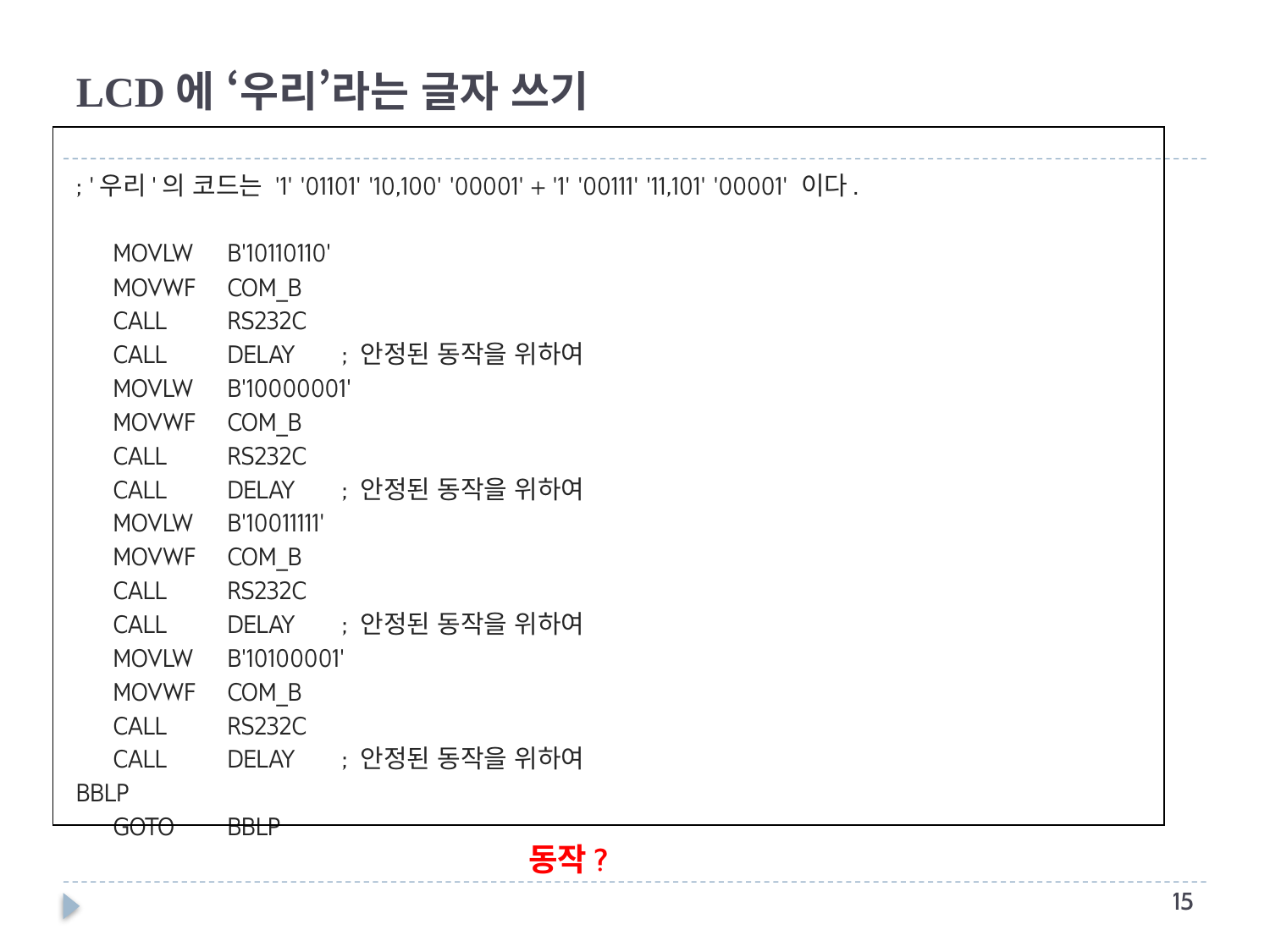

# LCD에 ‘우리’라는 글자 쓰기

; '우리'의 코드는 '1' '01101' '10,100' '00001' + '1' '00111' '11,101' '00001' 이다.

	MOVLW	B'10110110'
	MOVWF	COM_B
	CALL		RS232C
	CALL		DELAY		; 안정된 동작을 위하여
	MOVLW	B'10000001'
	MOVWF	COM_B
	CALL		RS232C
	CALL		DELAY		; 안정된 동작을 위하여
	MOVLW	B'10011111'
	MOVWF	COM_B
	CALL		RS232C
	CALL		DELAY		; 안정된 동작을 위하여
	MOVLW	B'10100001'
	MOVWF	COM_B
	CALL		RS232C
	CALL		DELAY		; 안정된 동작을 위하여
BBLP
	GOTO	BBLP
동작?
15